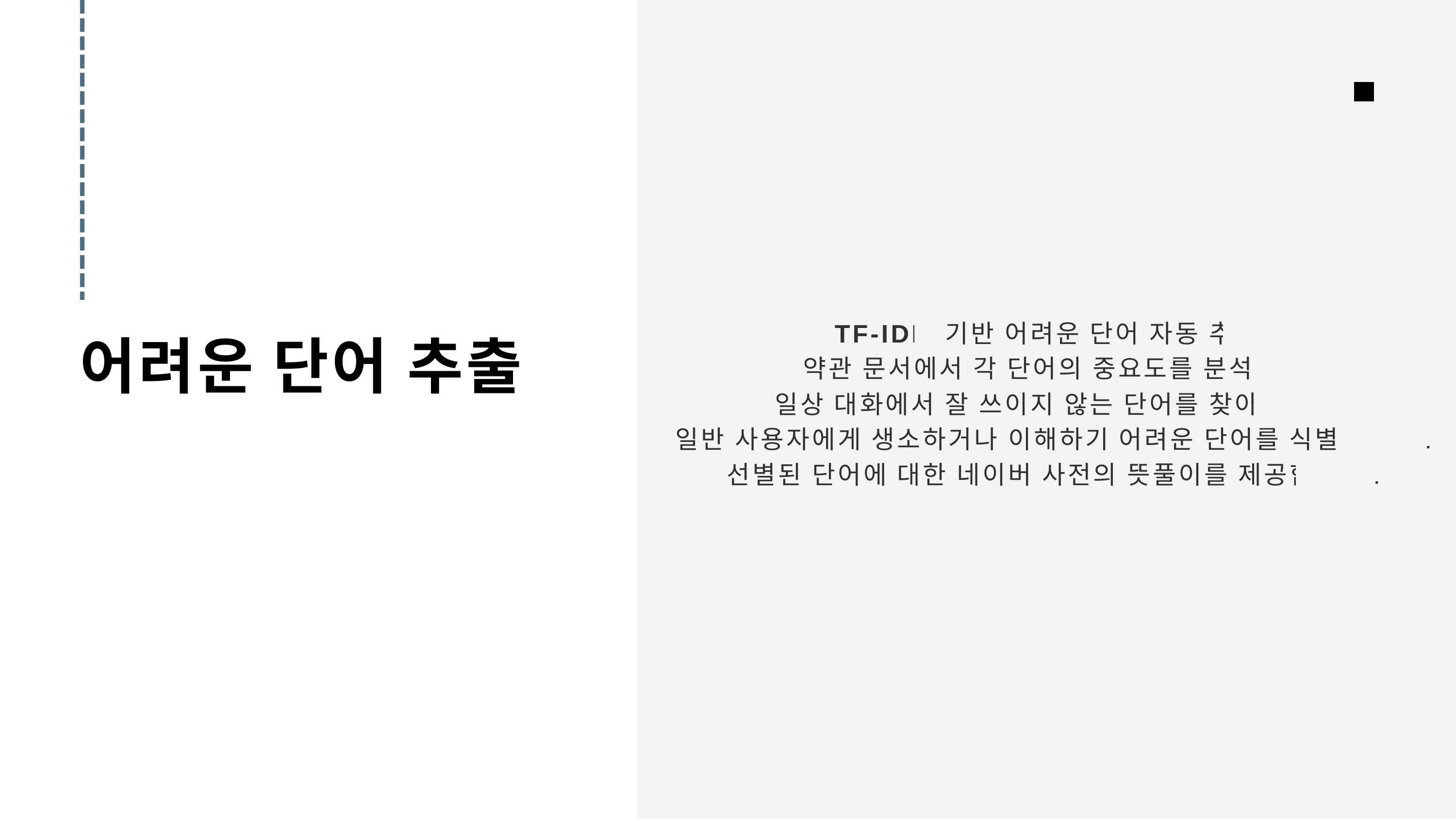

TF-IDF 기반 어려운 단어 자동 추출
 약관 문서에서 각 단어의 중요도를 분석하고
일상 대화에서 잘 쓰이지 않는 단어를 찾아 내어
 일반 사용자에게 생소하거나 이해하기 어려운 단어를 식별합니다.
 선별된 단어에 대한 네이버 사전의 뜻풀이를 제공합니다.

어려운 단어 추출